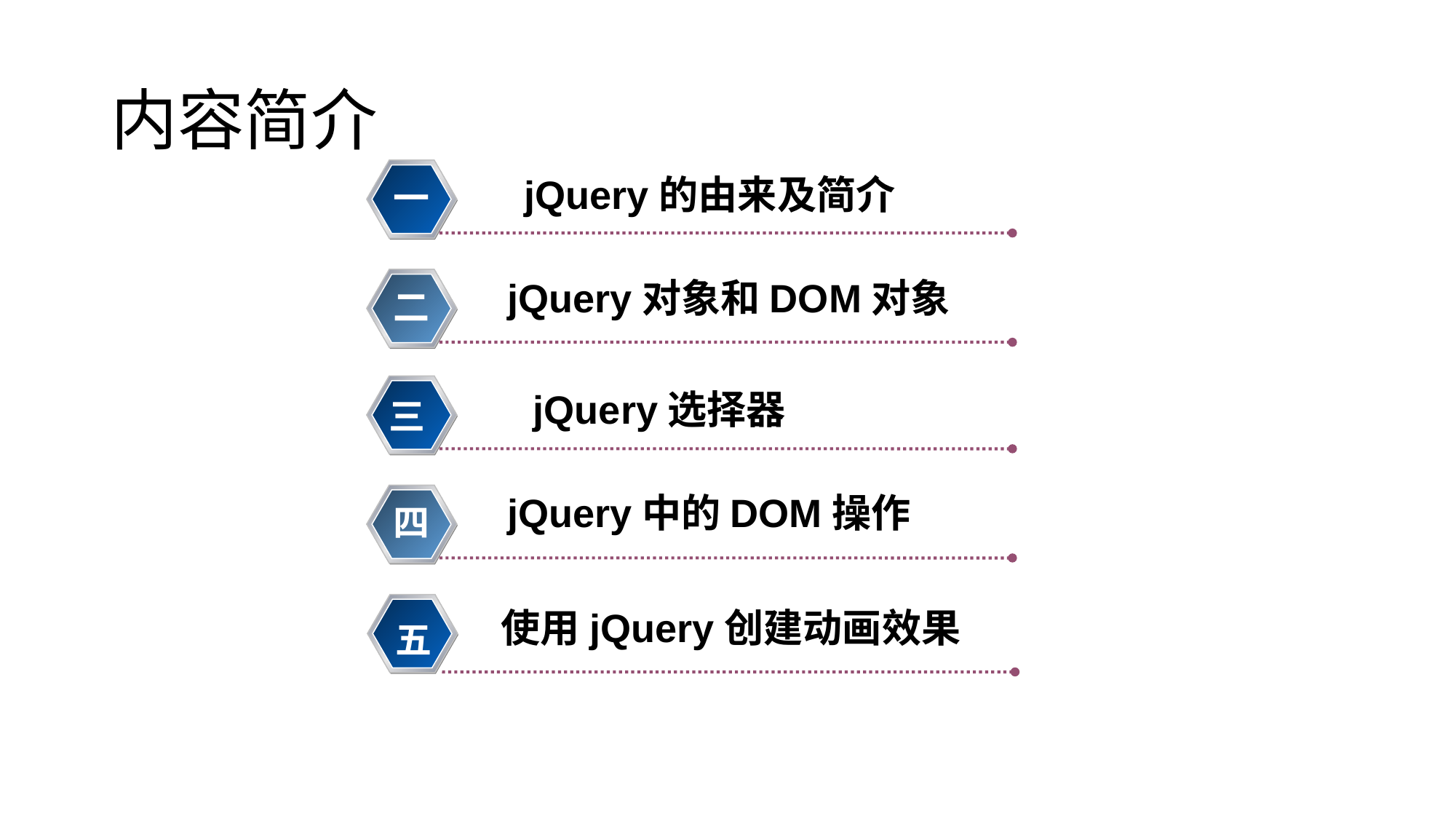

# 内容简介

jQuery的由来及简介
一

jQuery对象和DOM对象

二

jQuery选择器
三

jQuery中的DOM操作

四

使用jQuery创建动画效果
三
五